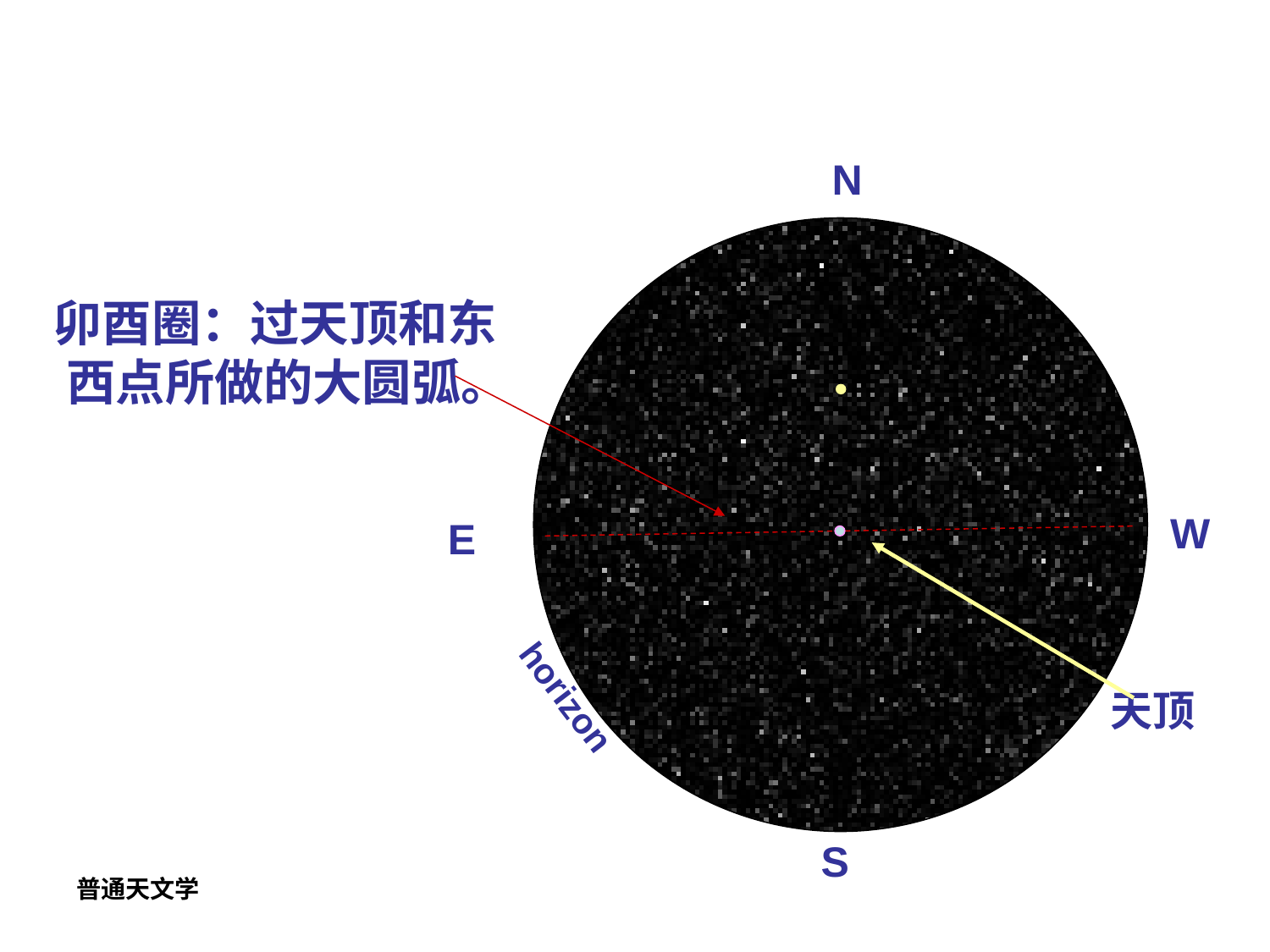

N

  卯酉圈：过天顶和东西点所做的大圆弧。

W
E

horizon
天顶
S
普通天文学